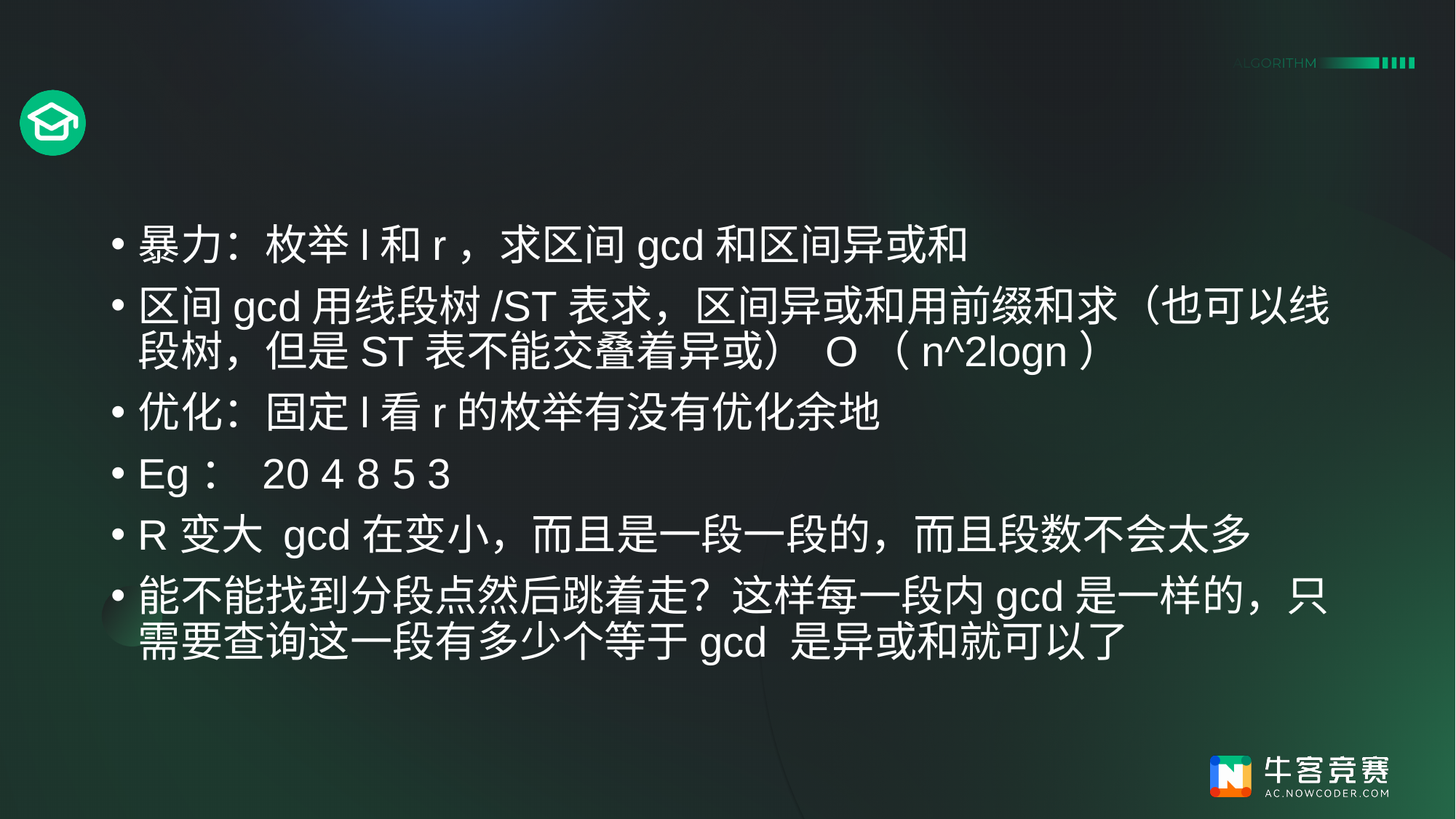

#
暴力：枚举l和r，求区间gcd和区间异或和
区间gcd用线段树/ST表求，区间异或和用前缀和求（也可以线段树，但是ST表不能交叠着异或） O（n^2logn）
优化：固定l看r的枚举有没有优化余地
Eg： 20 4 8 5 3
R变大 gcd在变小，而且是一段一段的，而且段数不会太多
能不能找到分段点然后跳着走？这样每一段内gcd是一样的，只需要查询这一段有多少个等于gcd 是异或和就可以了